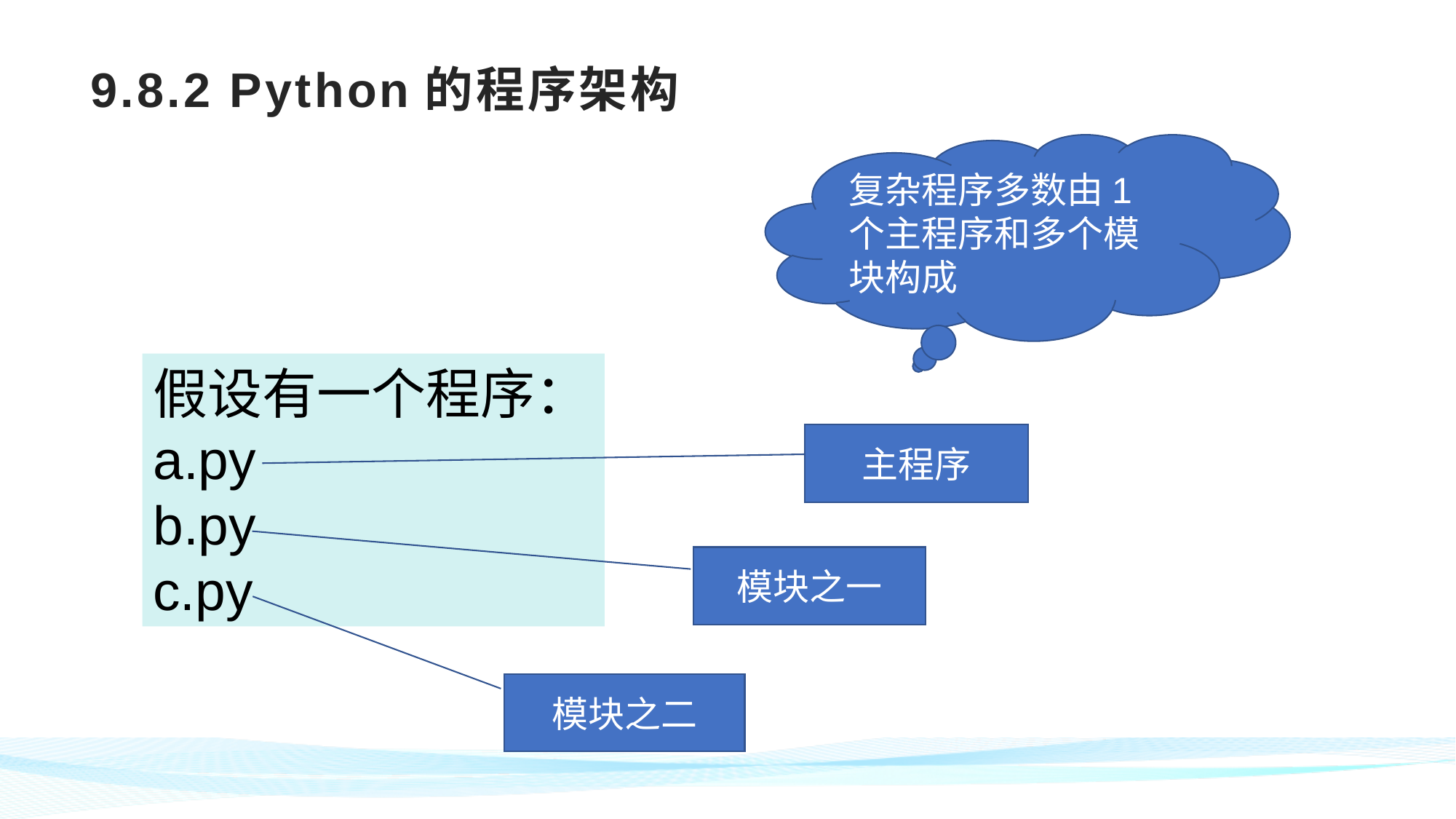

# 9.8.2 Python的程序架构
复杂程序多数由1个主程序和多个模块构成
假设有一个程序：
a.py
b.py
c.py
主程序
模块之一
模块之二